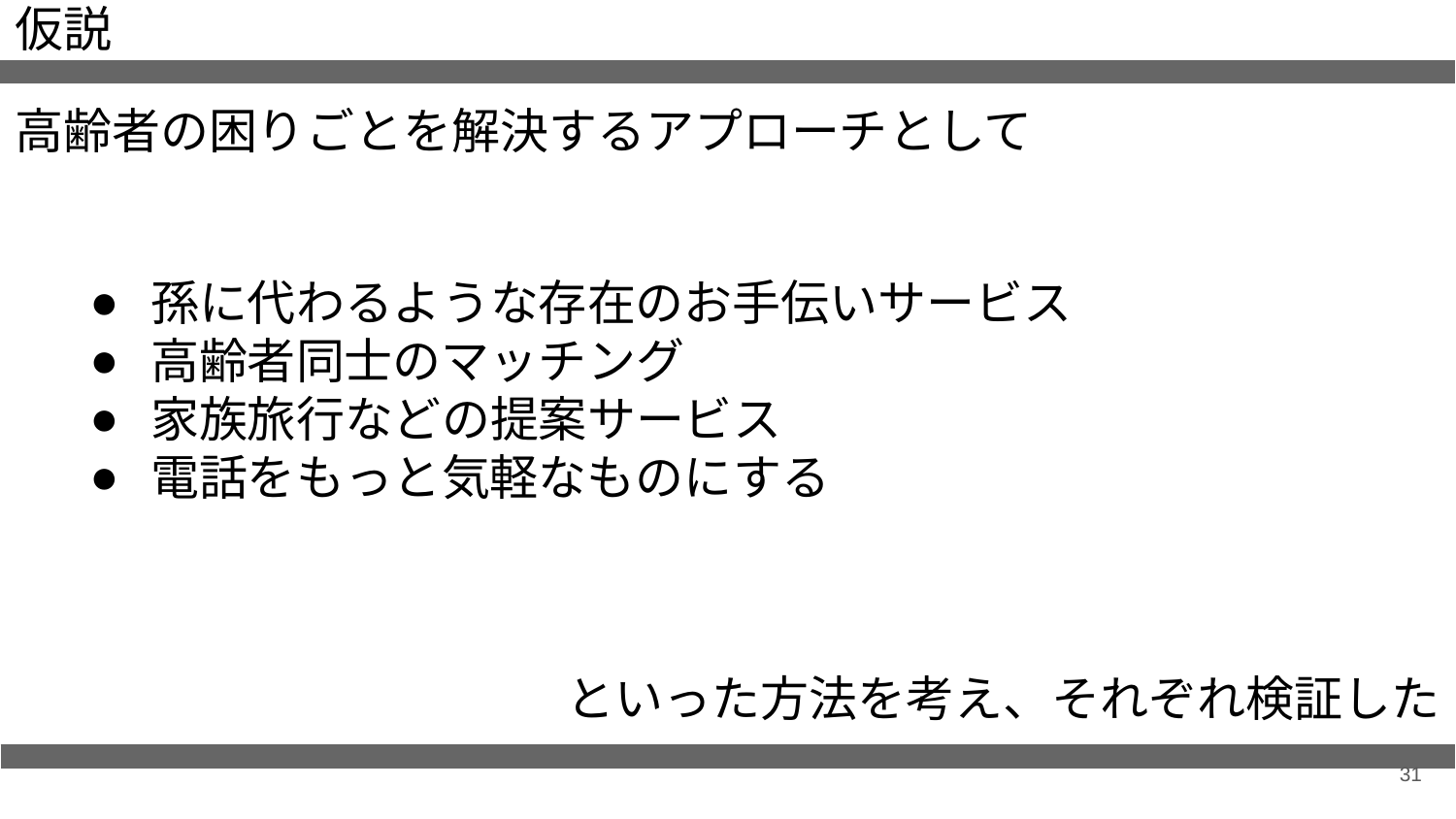

仮説
高齢者の困りごとを解決するアプローチとして
孫に代わるような存在のお手伝いサービス
高齢者同士のマッチング
家族旅行などの提案サービス
電話をもっと気軽なものにする
といった方法を考え、それぞれ検証した
31